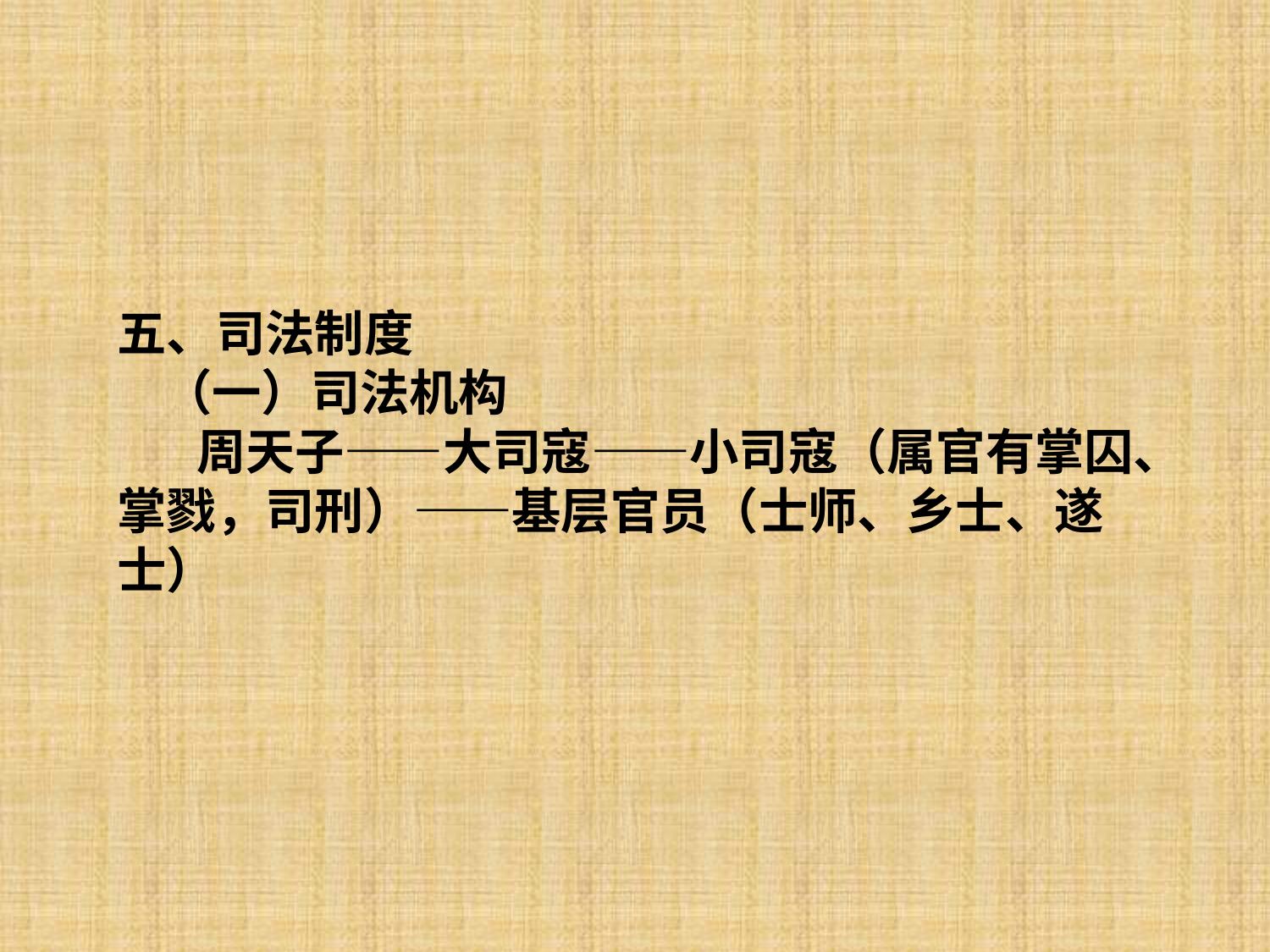

五、司法制度
   （一）司法机构
      周天子——大司寇——小司寇（属官有掌囚、 掌戮，司刑）——基层官员（士师、乡士、遂士）